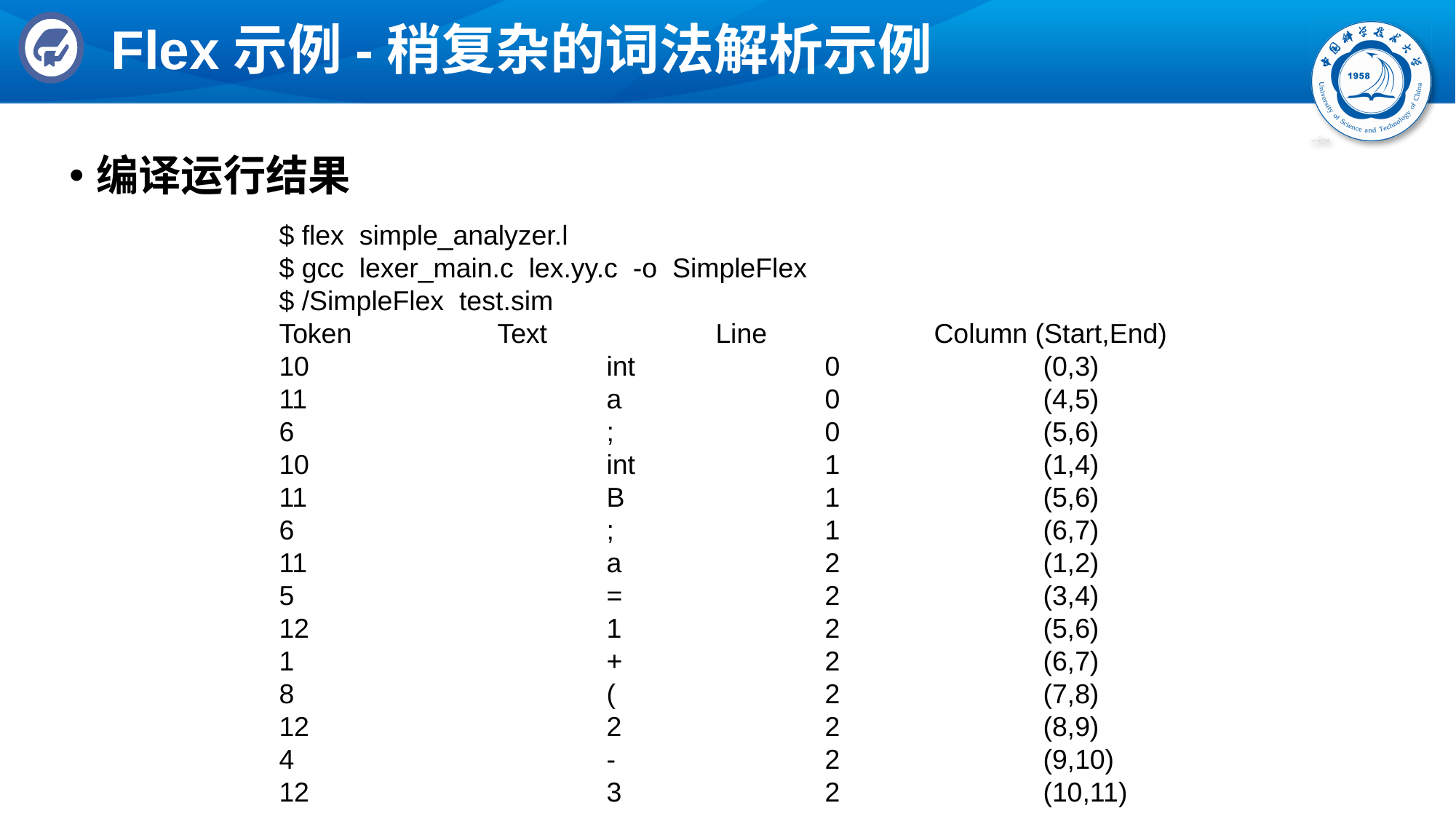

# Flex示例-稍复杂的词法解析示例
编译运行结果

$ flex  simple_analyzer.l
$ gcc  lexer_main.c  lex.yy.c  -o  SimpleFlex
$ /SimpleFlex  test.sim
Token		Text		Line		Column (Start,End)
10			int		0		(0,3)
11			a		0		(4,5)
6			;		0		(5,6)
10			int		1		(1,4)
11			B		1		(5,6)
6			;		1		(6,7)
11			a		2		(1,2)
5			=		2		(3,4)
12			1		2		(5,6)
1			+		2		(6,7)
8			(		2		(7,8)
12			2		2		(8,9)
4			-		2		(9,10)
12			3		2		(10,11)